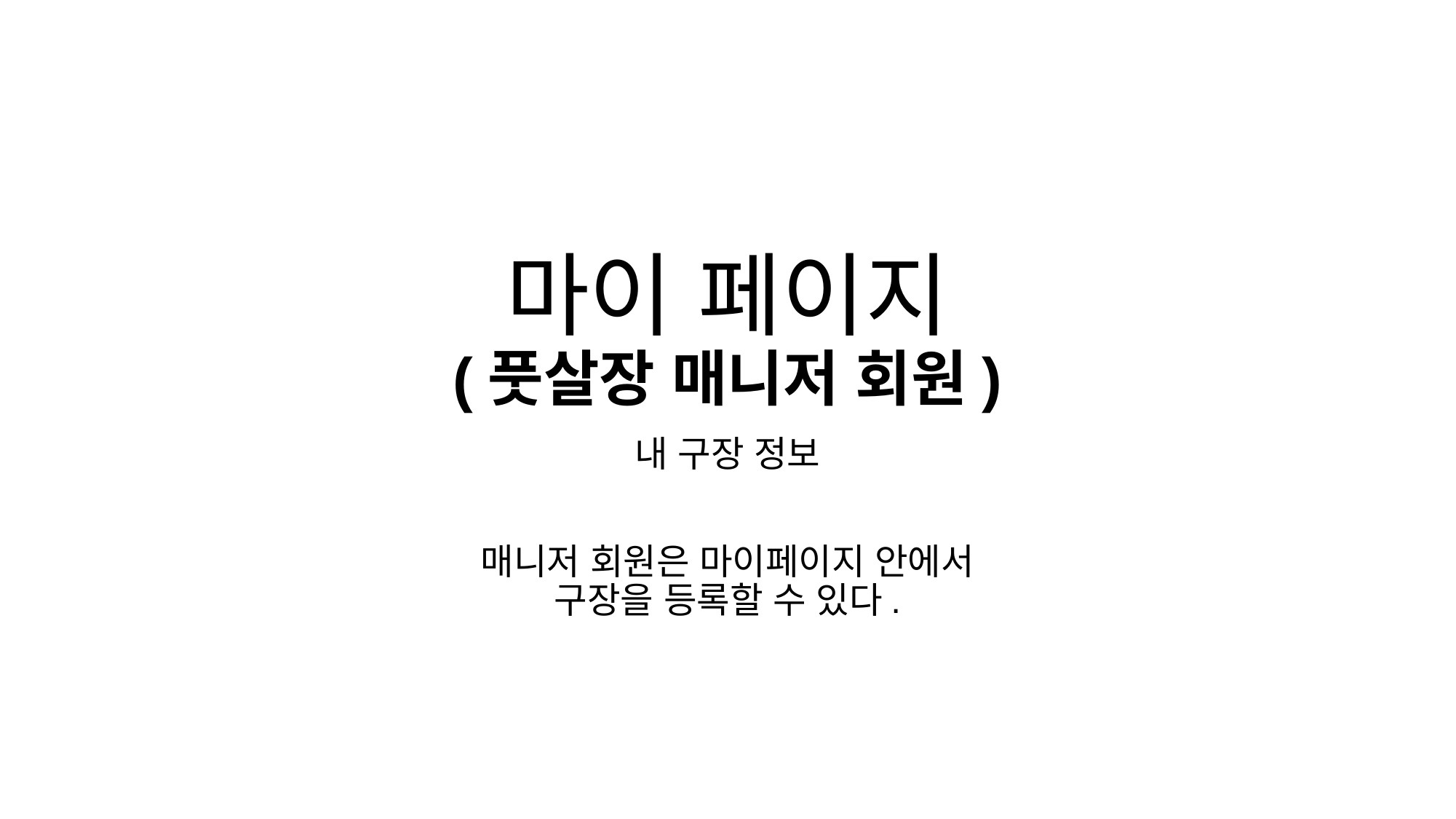

# 마이 페이지 (풋살장 매니저 회원)
내 구장 정보

매니저 회원은 마이페이지 안에서
구장을 등록할 수 있다.